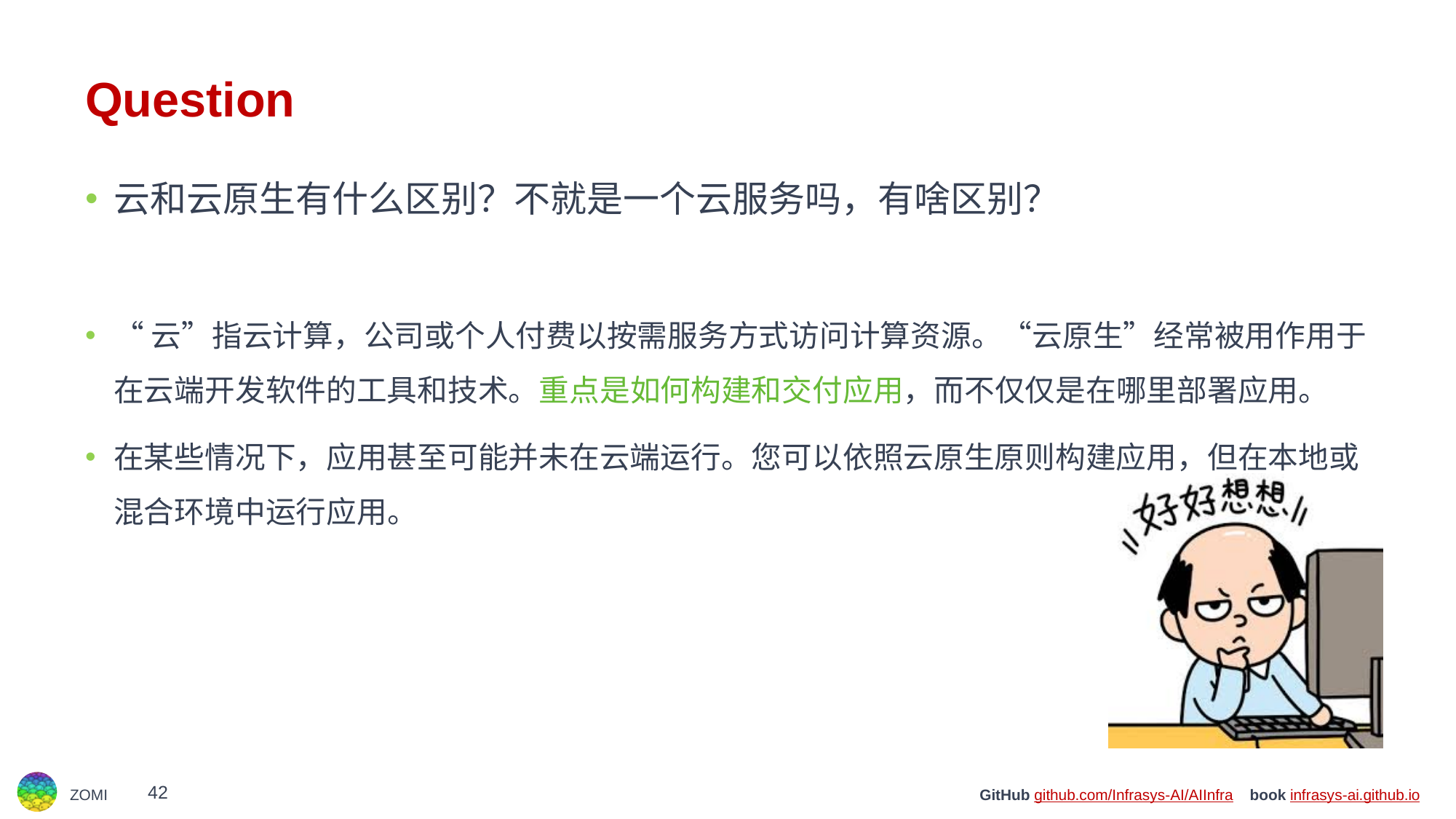

# Question
云和云原生有什么区别？不就是一个云服务吗，有啥区别？

“云”指云计算，公司或个人付费以按需服务方式访问计算资源。“云原生”经常被用作用于在云端开发软件的工具和技术。重点是如何构建和交付应用，而不仅仅是在哪里部署应用。
在某些情况下，应用甚至可能并未在云端运行。您可以依照云原生原则构建应用，但在本地或混合环境中运行应用。